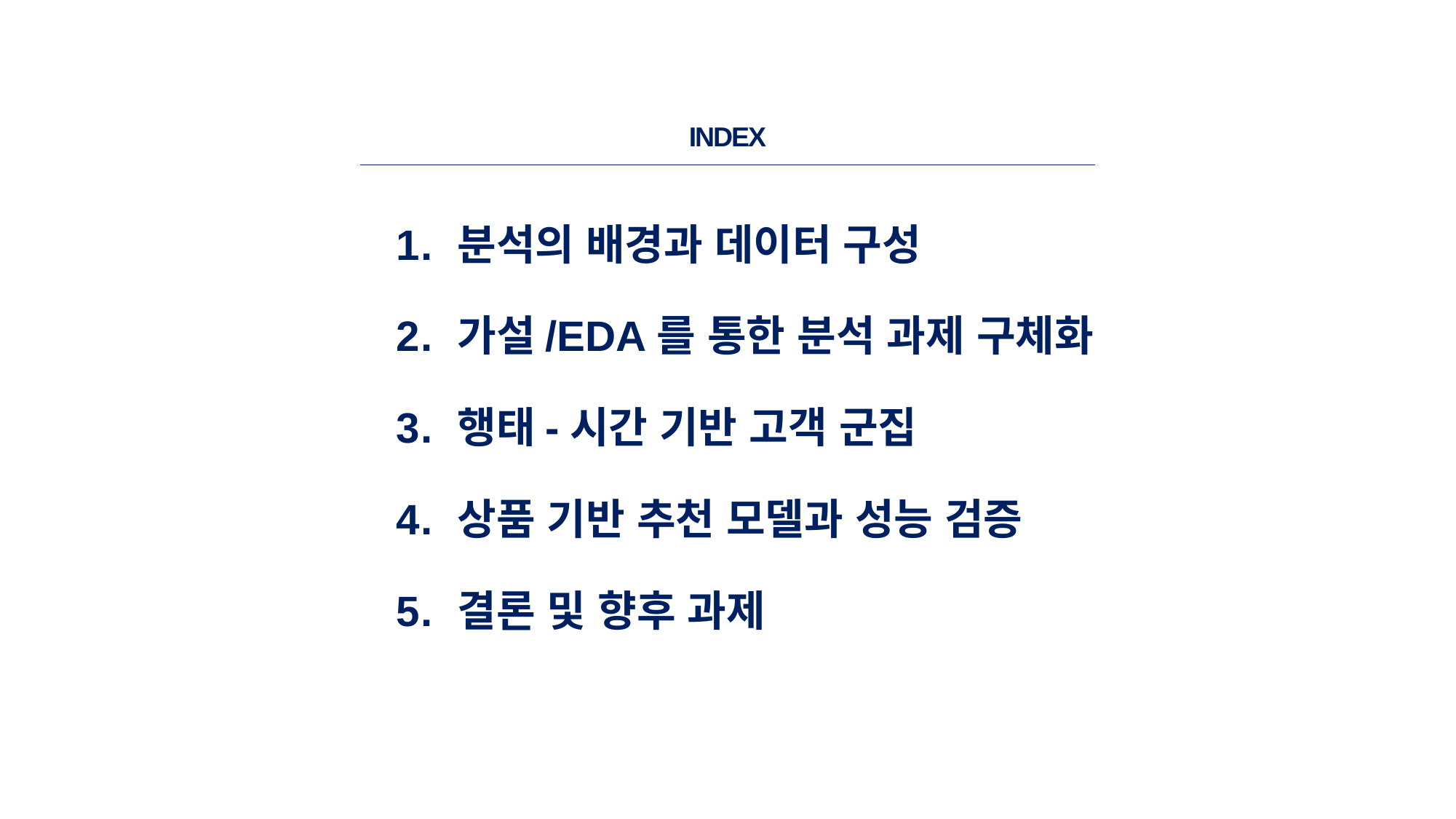

INDEX
분석의 배경과 데이터 구성

가설/EDA를 통한 분석 과제 구체화

행태-시간 기반 고객 군집

상품 기반 추천 모델과 성능 검증

결론 및 향후 과제